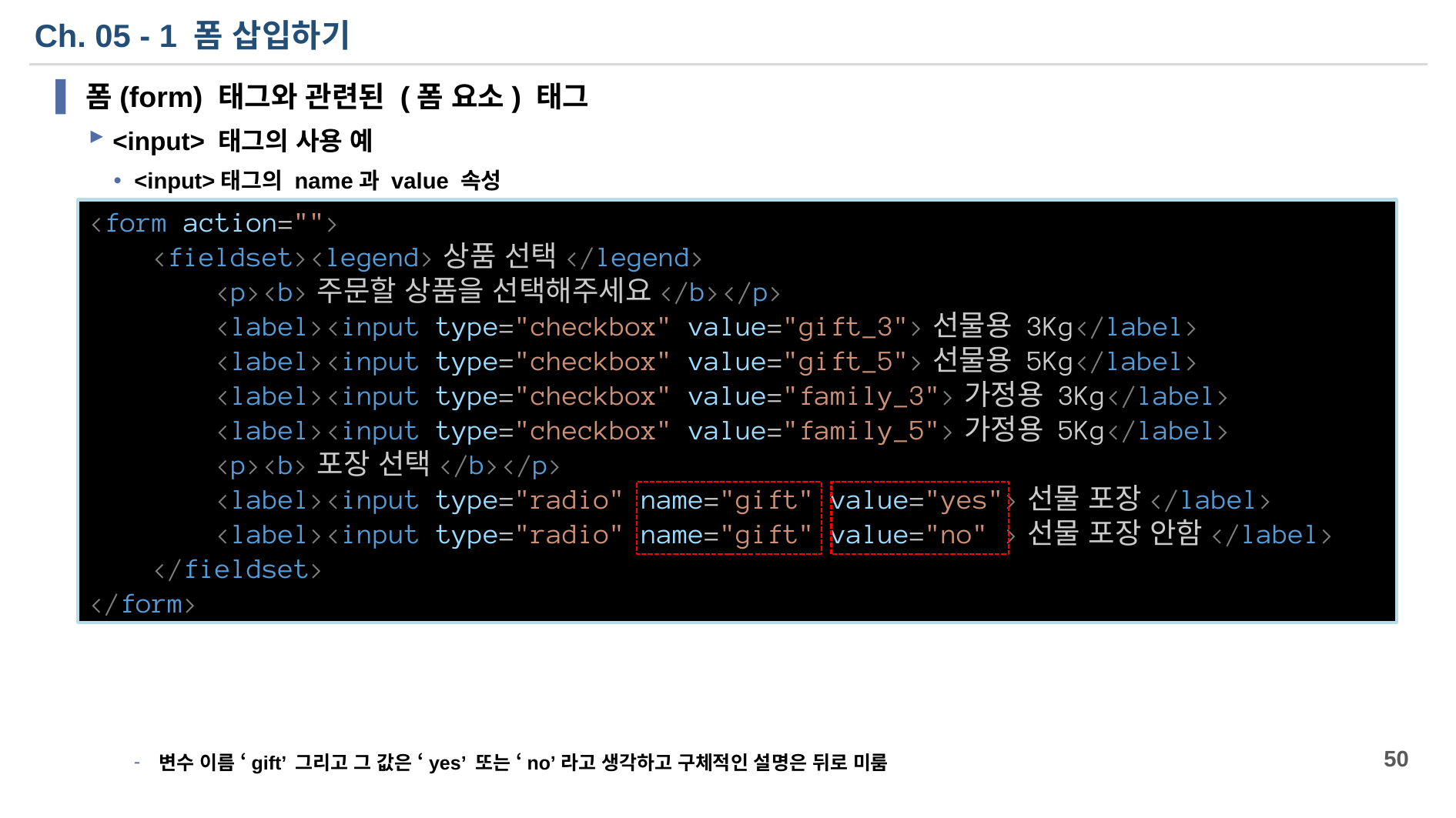

# Ch. 05 - 1 폼 삽입하기
폼(form) 태그와 관련된 (폼 요소) 태그
<input> 태그의 사용 예
<input>태그의 name과 value 속성

변수 이름 ‘gift’ 그리고 그 값은 ‘yes’ 또는 ‘no’라고 생각하고 구체적인 설명은 뒤로 미룸

파일 이름 : HTML CSS/FROM TAG/form_tag_4.html

<form action="">
    <fieldset><legend>상품 선택</legend>
        <p><b>주문할 상품을 선택해주세요</b></p>
        <label><input type="checkbox" value="gift_3">선물용 3Kg</label>
        <label><input type="checkbox" value="gift_5">선물용 5Kg</label>
        <label><input type="checkbox" value="family_3">가정용 3Kg</label>
        <label><input type="checkbox" value="family_5">가정용 5Kg</label>
        <p><b>포장 선택</b></p>
        <label><input type="radio" name="gift" value="yes">선물 포장</label>
        <label><input type="radio" name="gift" value="no" >선물 포장 안함</label>
    </fieldset>
</form>

50